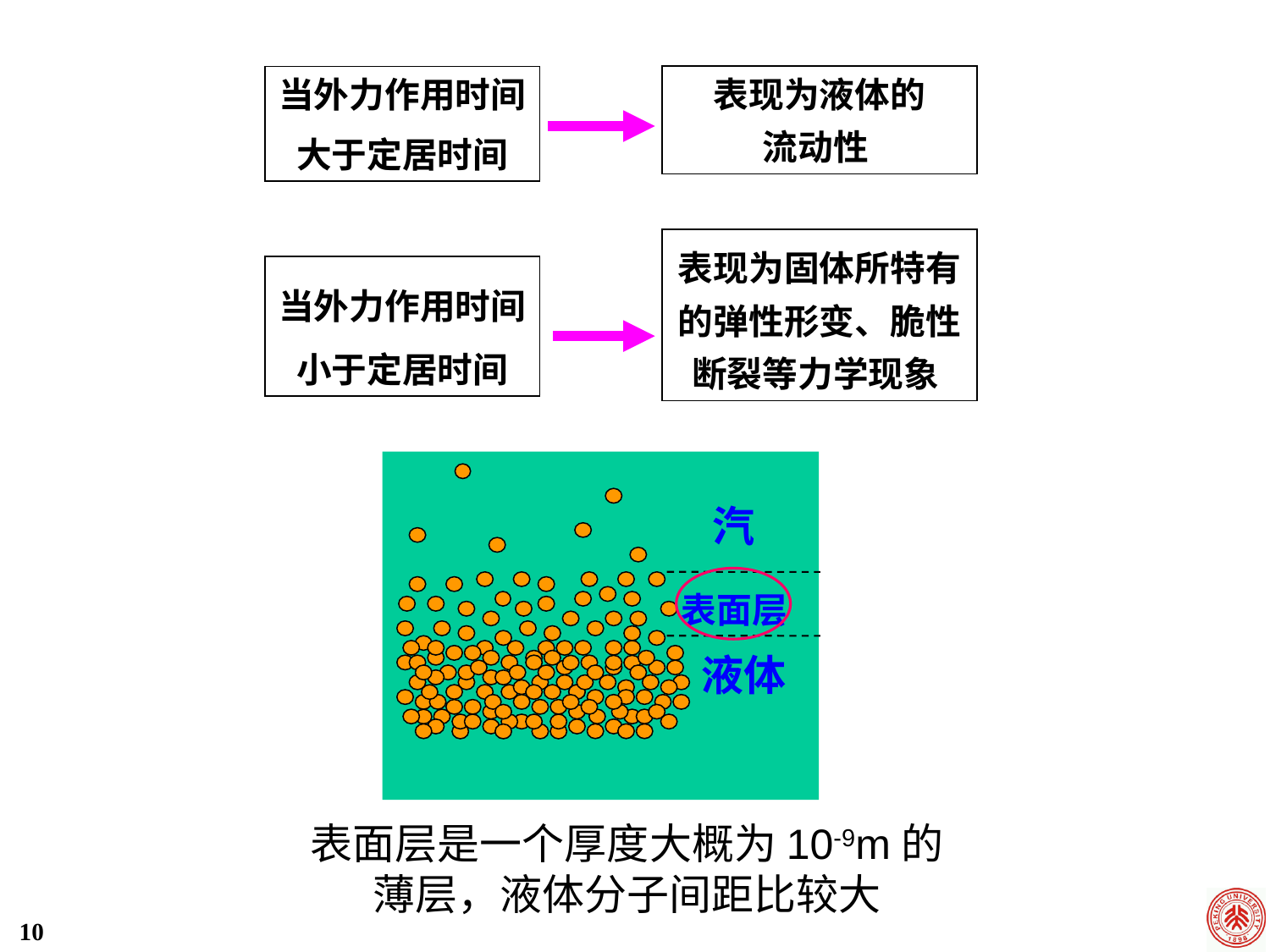

表现为液体的
流动性
当外力作用时间
大于定居时间
表现为固体所特有的弹性形变、脆性断裂等力学现象
当外力作用时间小于定居时间

汽

表面层

液体

表面层是一个厚度大概为10-9m的薄层，液体分子间距比较大
10